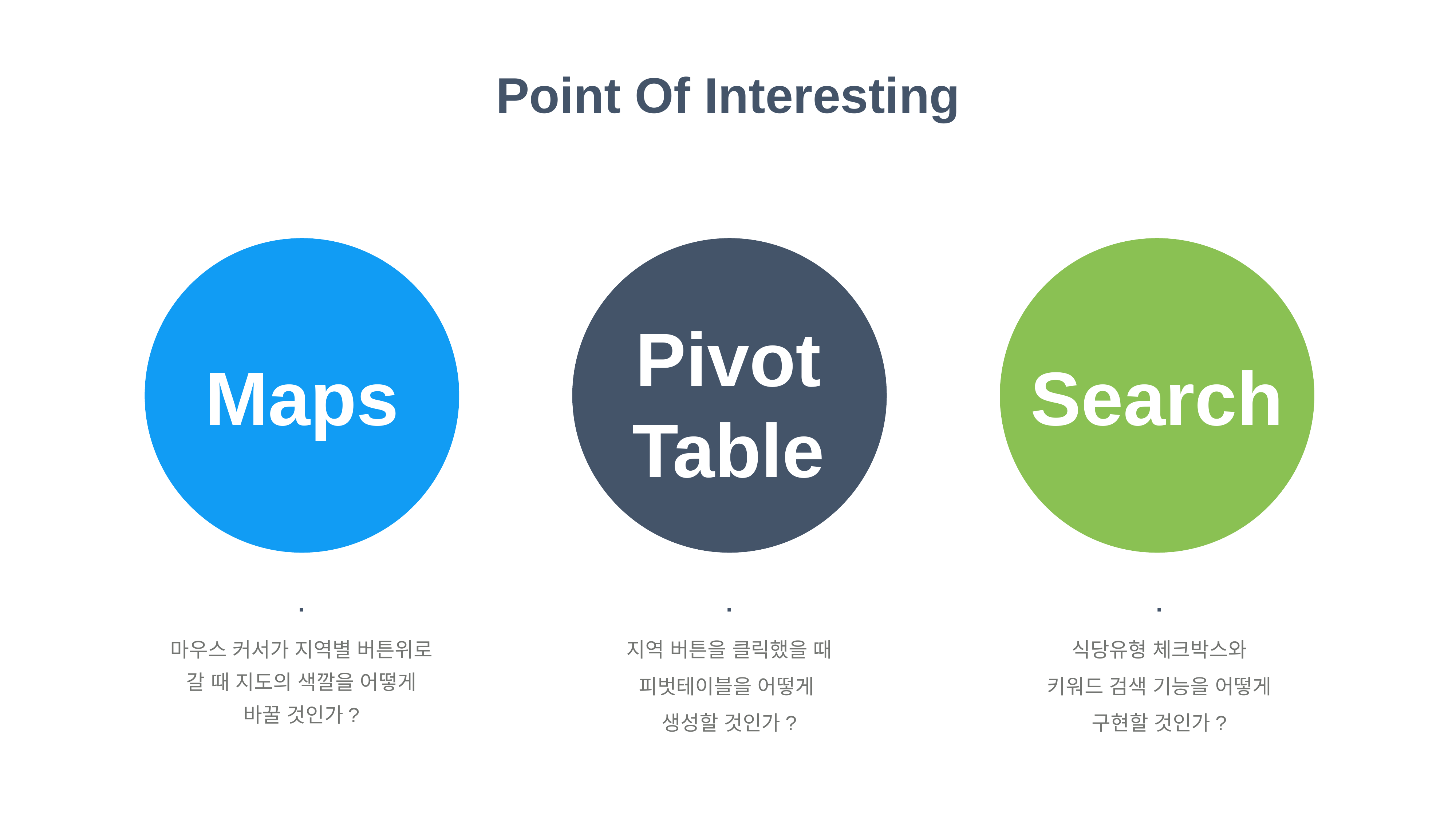

Point Of Interesting

Pivot
Table
Maps
Search
.
.
.
마우스 커서가 지역별 버튼위로 갈 때 지도의 색깔을 어떻게 바꿀 것인가?
지역 버튼을 클릭했을 때
피벗테이블을 어떻게
생성할 것인가?
식당유형 체크박스와
키워드 검색 기능을 어떻게
구현할 것인가?